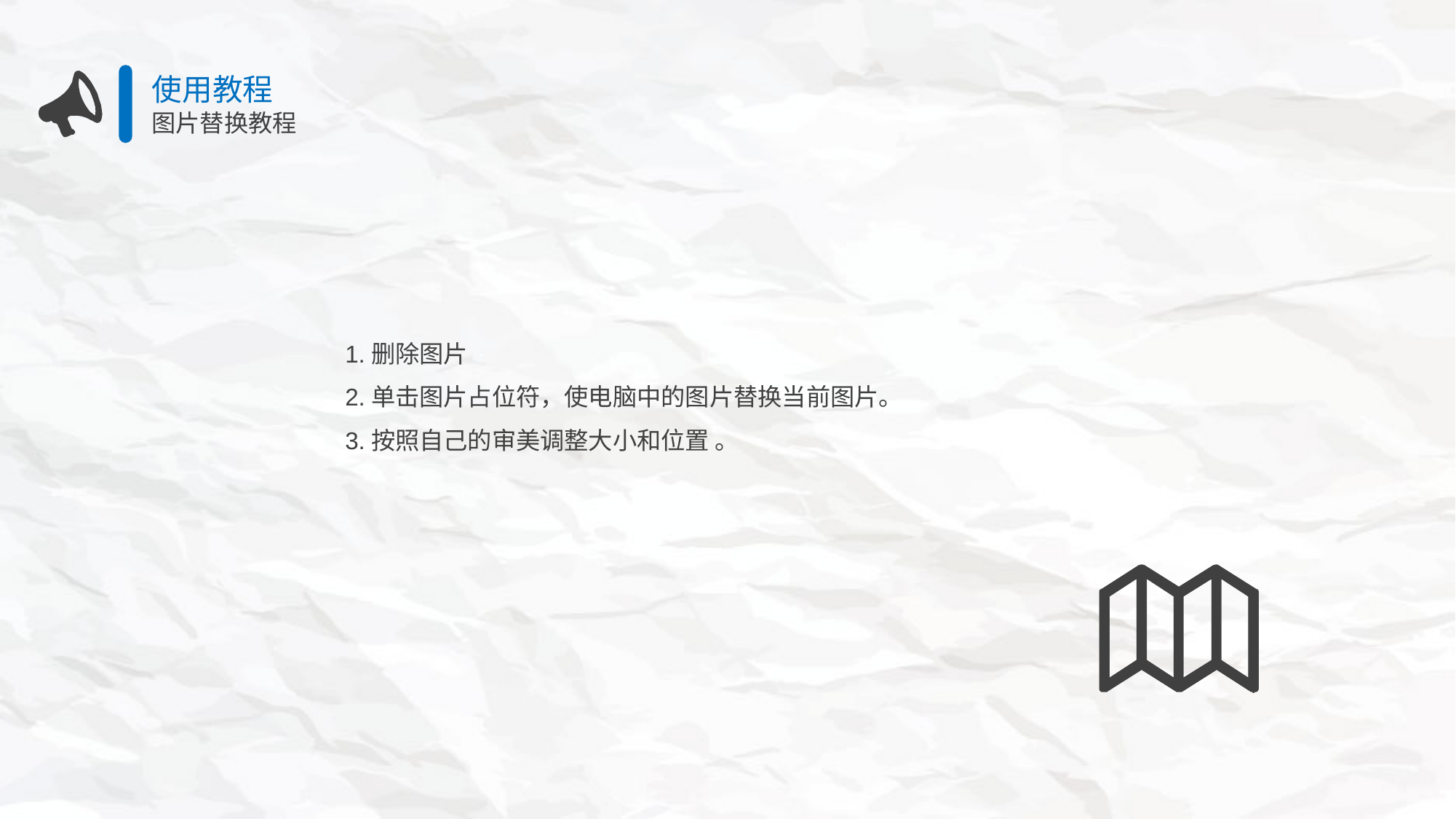

使用教程
图片替换教程

1.删除图片
2.单击图片占位符，使电脑中的图片替换当前图片。
3.按照自己的审美调整大小和位置 。